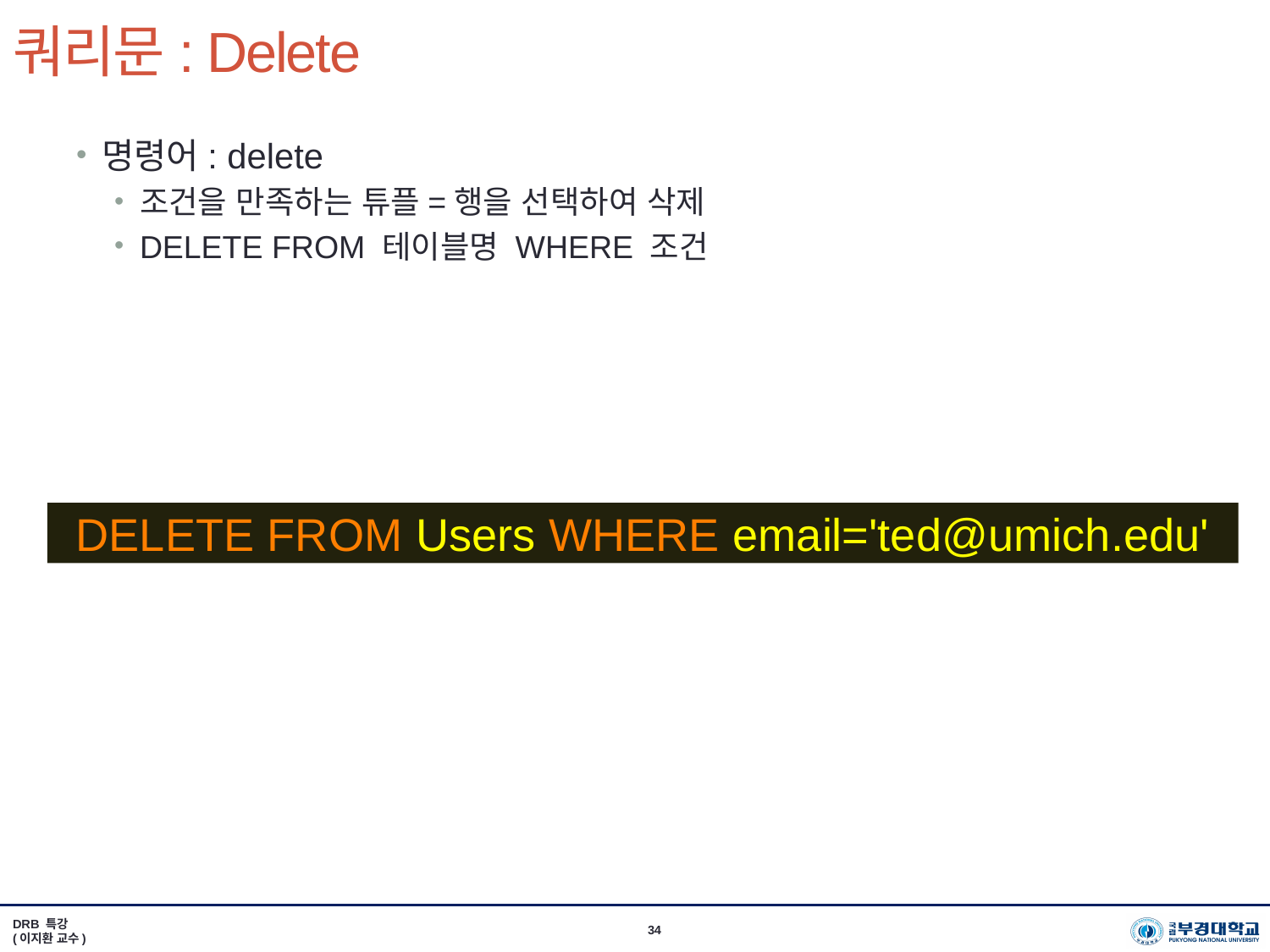

# 쿼리문: Delete
명령어: delete
조건을 만족하는 튜플=행을 선택하여 삭제
DELETE FROM 테이블명 WHERE 조건

DELETE FROM Users WHERE email='ted@umich.edu'
DRB 특강
(이지환 교수)